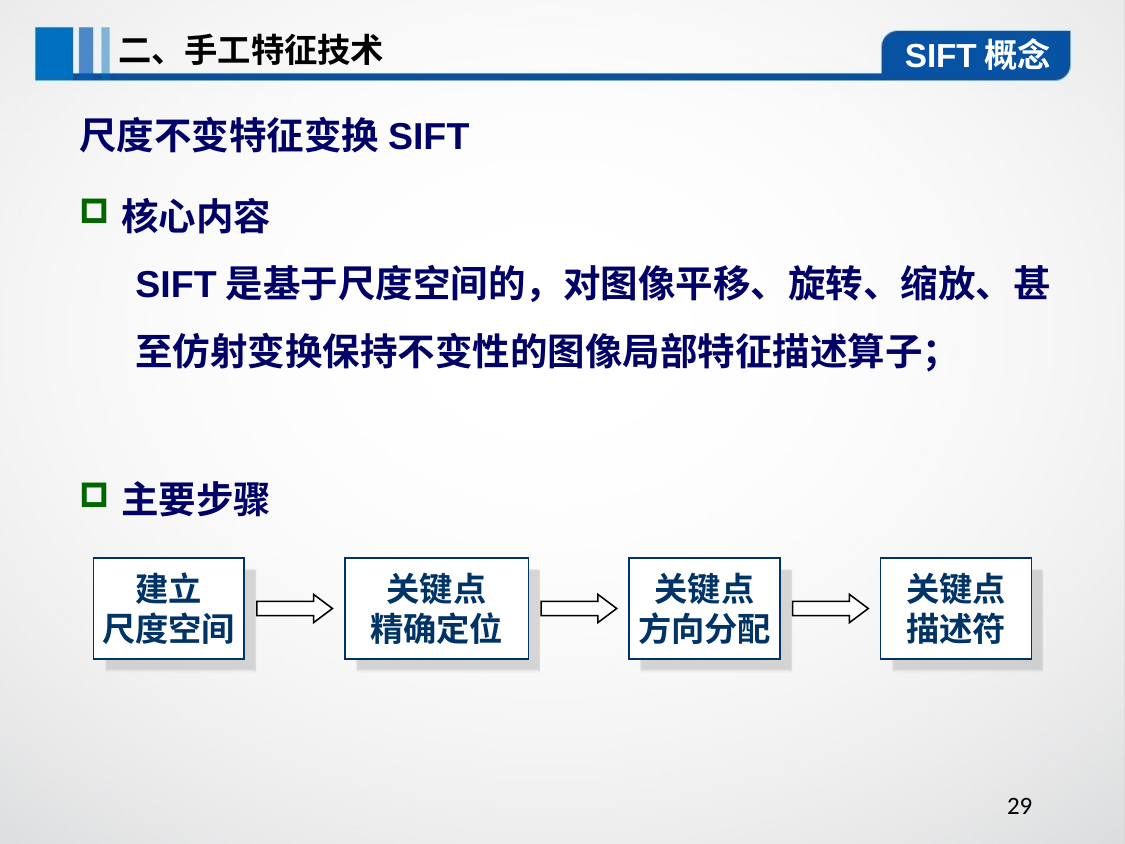

二、手工特征技术
SIFT概念
尺度不变特征变换SIFT
核心内容
SIFT是基于尺度空间的，对图像平移、旋转、缩放、甚至仿射变换保持不变性的图像局部特征描述算子；
主要步骤
建立
尺度空间
关键点
精确定位
关键点
方向分配
关键点
描述符

29